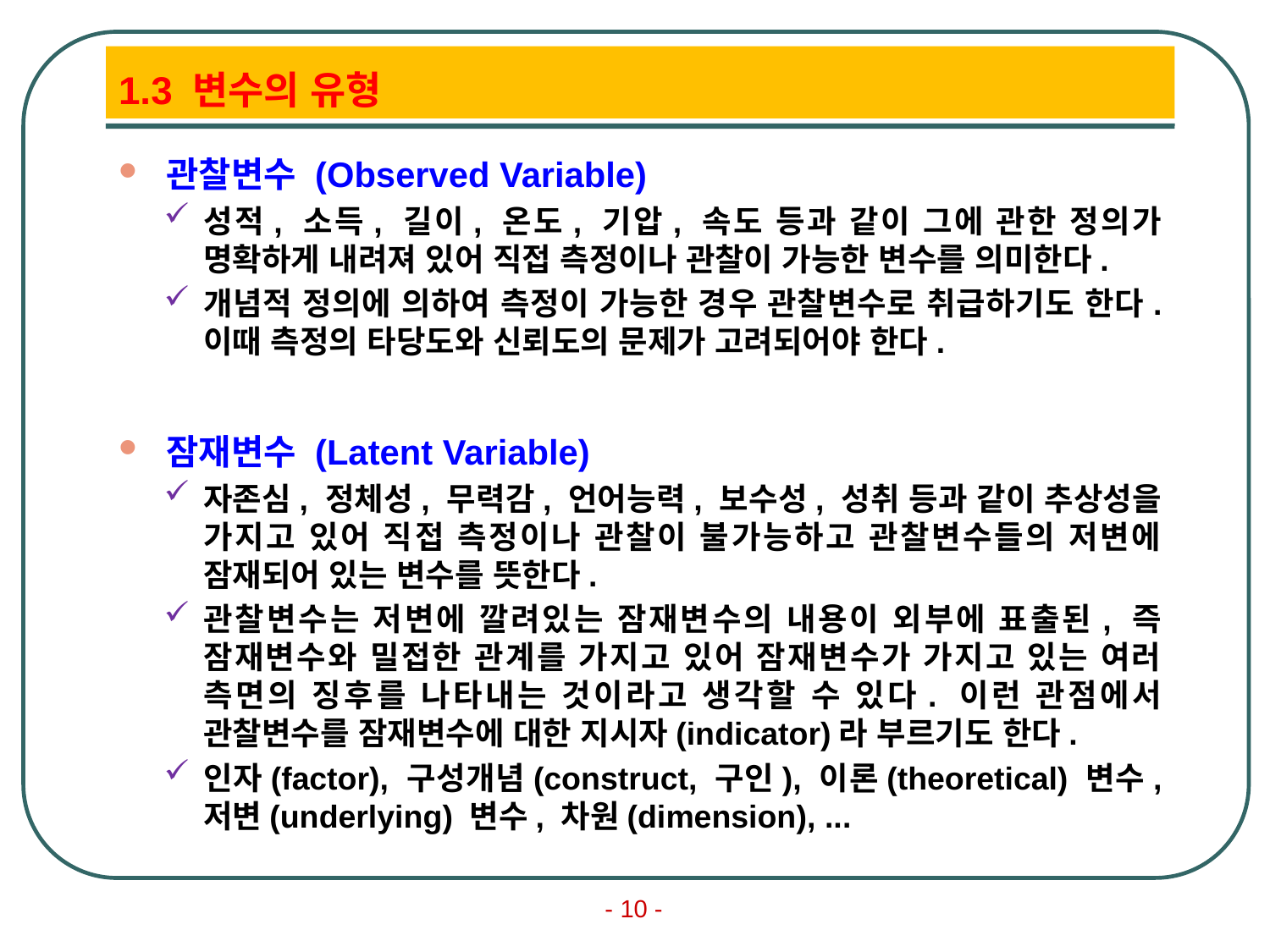

# 1.3 변수의 유형
관찰변수 (Observed Variable)
성적, 소득, 길이, 온도, 기압, 속도 등과 같이 그에 관한 정의가 명확하게 내려져 있어 직접 측정이나 관찰이 가능한 변수를 의미한다.
개념적 정의에 의하여 측정이 가능한 경우 관찰변수로 취급하기도 한다. 이때 측정의 타당도와 신뢰도의 문제가 고려되어야 한다.

잠재변수 (Latent Variable)
자존심, 정체성, 무력감, 언어능력, 보수성, 성취 등과 같이 추상성을 가지고 있어 직접 측정이나 관찰이 불가능하고 관찰변수들의 저변에 잠재되어 있는 변수를 뜻한다.
관찰변수는 저변에 깔려있는 잠재변수의 내용이 외부에 표출된, 즉 잠재변수와 밀접한 관계를 가지고 있어 잠재변수가 가지고 있는 여러 측면의 징후를 나타내는 것이라고 생각할 수 있다. 이런 관점에서 관찰변수를 잠재변수에 대한 지시자(indicator)라 부르기도 한다.
인자(factor), 구성개념(construct, 구인), 이론(theoretical) 변수, 저변(underlying) 변수, 차원(dimension), ...
- 10 -